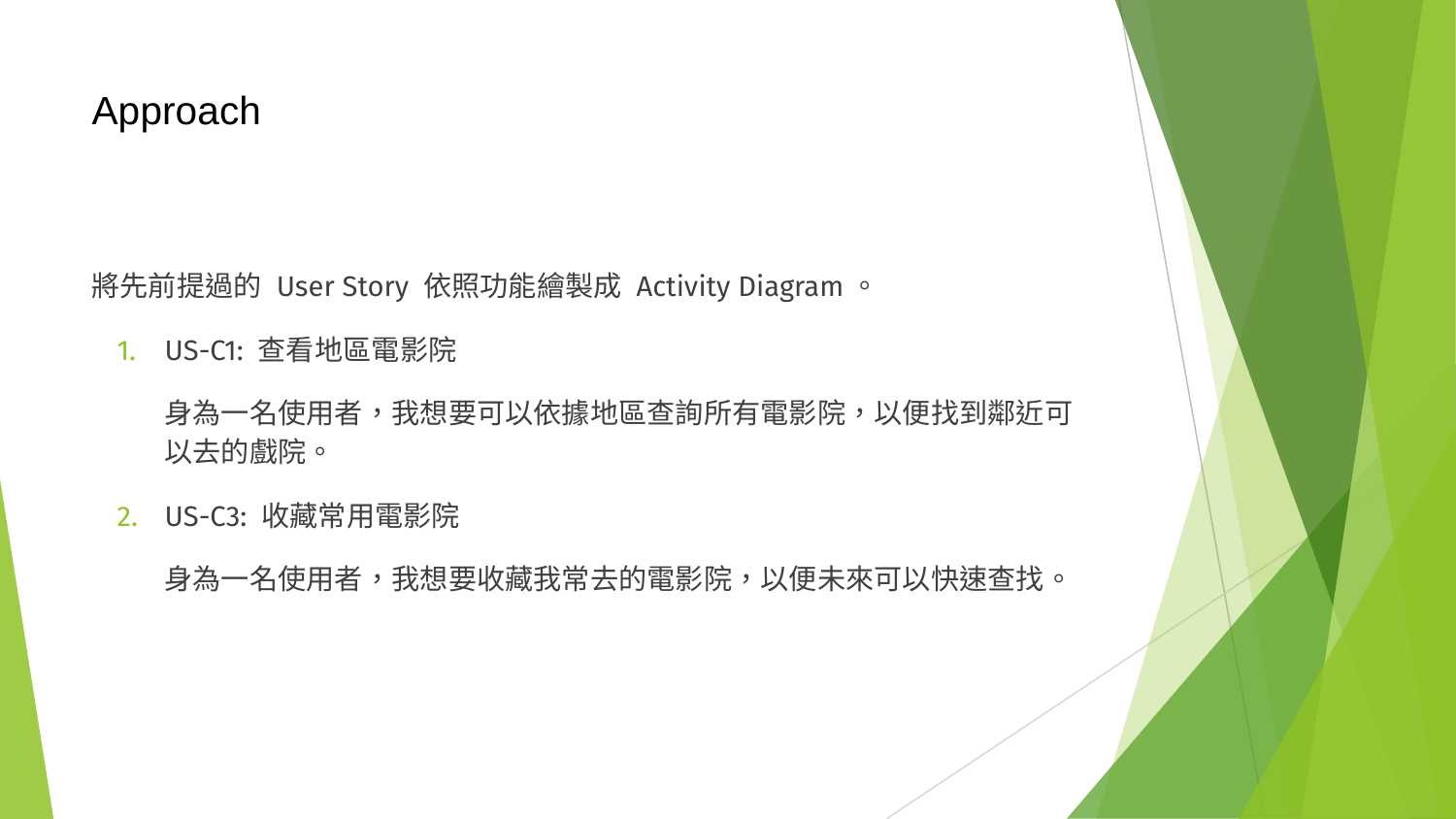

# Approach
將先前提過的 User Story 依照功能繪製成 Activity Diagram。
US-C1: 查看地區電影院
身為一名使用者，我想要可以依據地區查詢所有電影院，以便找到鄰近可以去的戲院。
US-C3: 收藏常用電影院
身為一名使用者，我想要收藏我常去的電影院，以便未來可以快速查找。